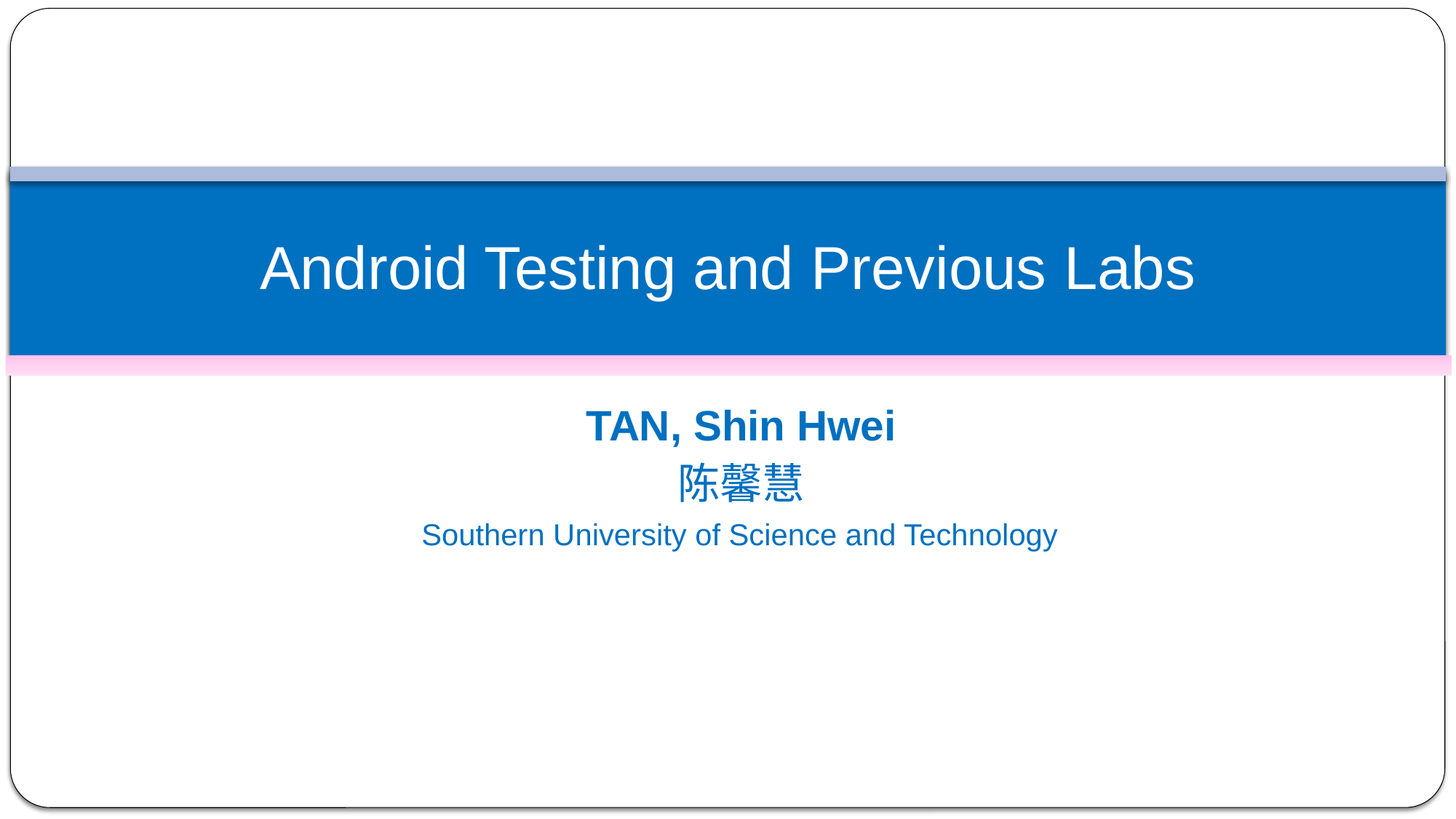

# Android Testing and Previous Labs
| TAN, Shin Hwei 陈馨慧 |
| --- |
Southern University of Science and Technology